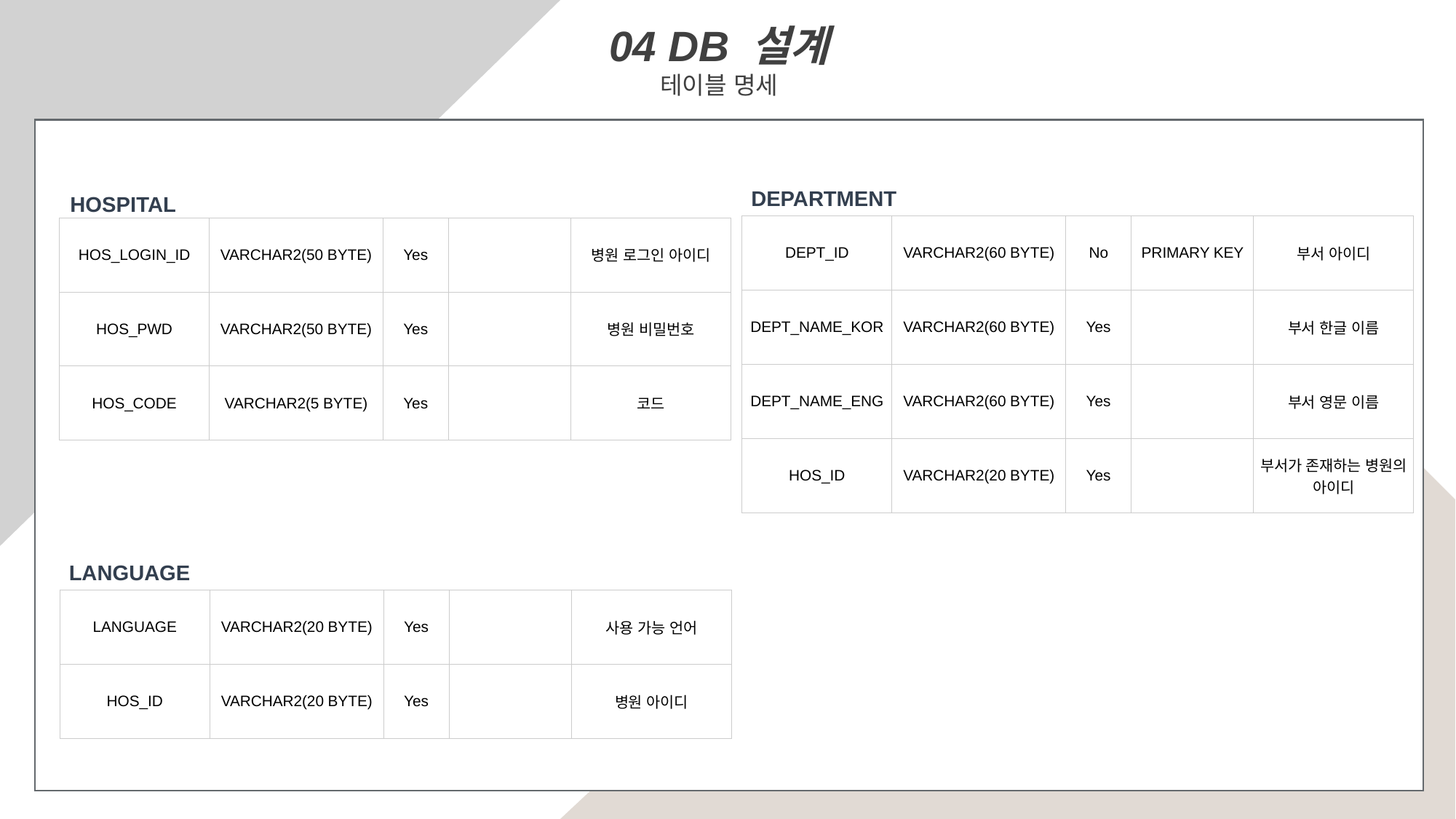

04 DB 설계
테이블 명세

DEPARTMENT
HOSPITAL

| DEPT\_ID | VARCHAR2(60 BYTE) | No | PRIMARY KEY | 부서 아이디 |
| --- | --- | --- | --- | --- |
| DEPT\_NAME\_KOR | VARCHAR2(60 BYTE) | Yes |  | 부서 한글 이름 |
| DEPT\_NAME\_ENG | VARCHAR2(60 BYTE) | Yes |  | 부서 영문 이름 |
| HOS\_ID | VARCHAR2(20 BYTE) | Yes |  | 부서가 존재하는 병원의 아이디 |
| HOS\_LOGIN\_ID | VARCHAR2(50 BYTE) | Yes |  | 병원 로그인 아이디 |
| --- | --- | --- | --- | --- |
| HOS\_PWD | VARCHAR2(50 BYTE) | Yes |  | 병원 비밀번호 |
| HOS\_CODE | VARCHAR2(5 BYTE) | Yes |  | 코드 |

LANGUAGE
| LANGUAGE | VARCHAR2(20 BYTE) | Yes |  | 사용 가능 언어 |
| --- | --- | --- | --- | --- |
| HOS\_ID | VARCHAR2(20 BYTE) | Yes |  | 병원 아이디 |